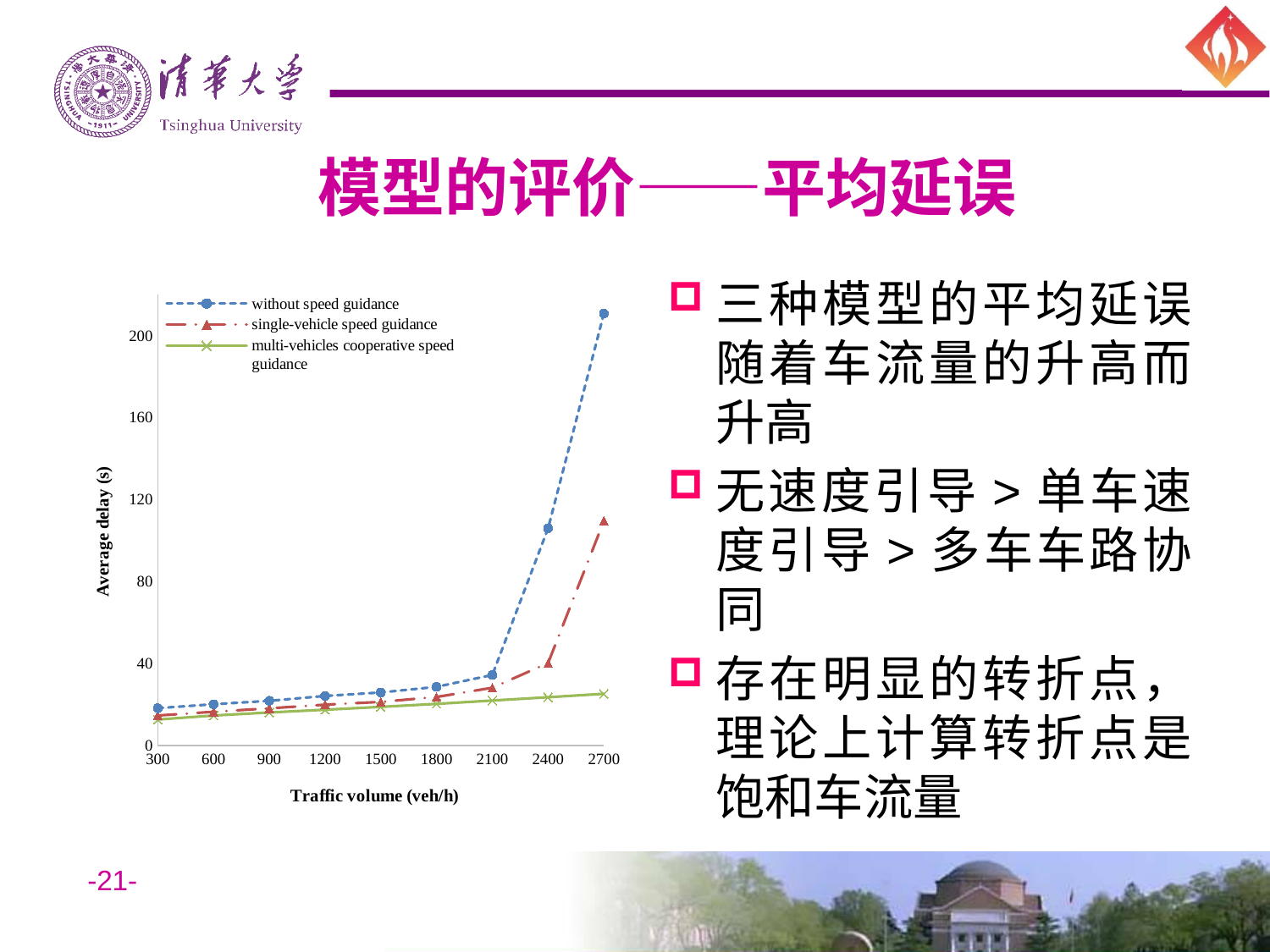

# 模型的评价——平均延误

### Chart

| Category | without speed guidance | single-vehicle speed guidance | multi-vehicles cooperative speed guidance |
|---|---|---|---|
三种模型的平均延误随着车流量的升高而升高
无速度引导>单车速度引导>多车车路协同
存在明显的转折点，理论上计算转折点是饱和车流量